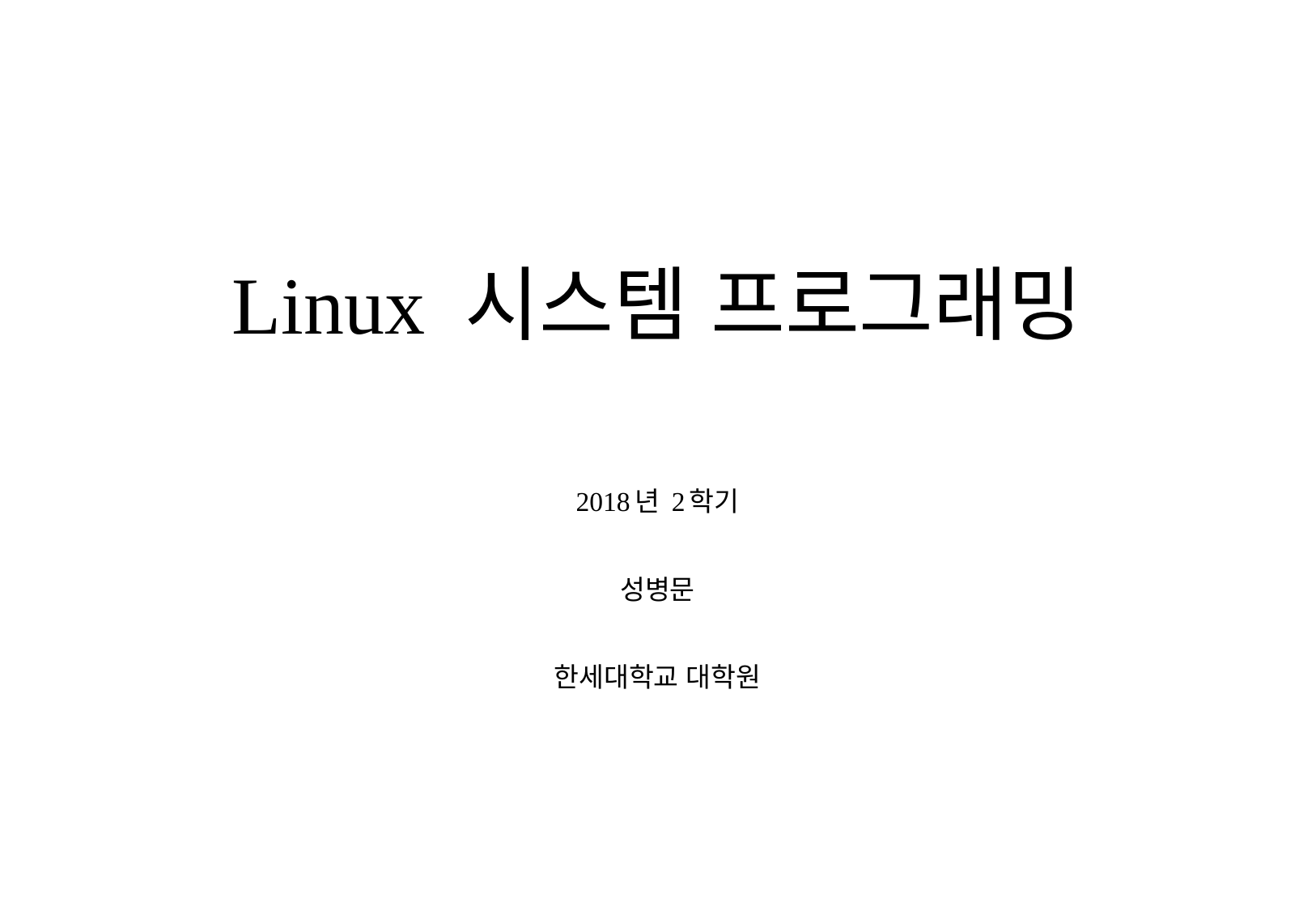

# Linux 시스템 프로그래밍
2018년 2학기

성병문

한세대학교 대학원